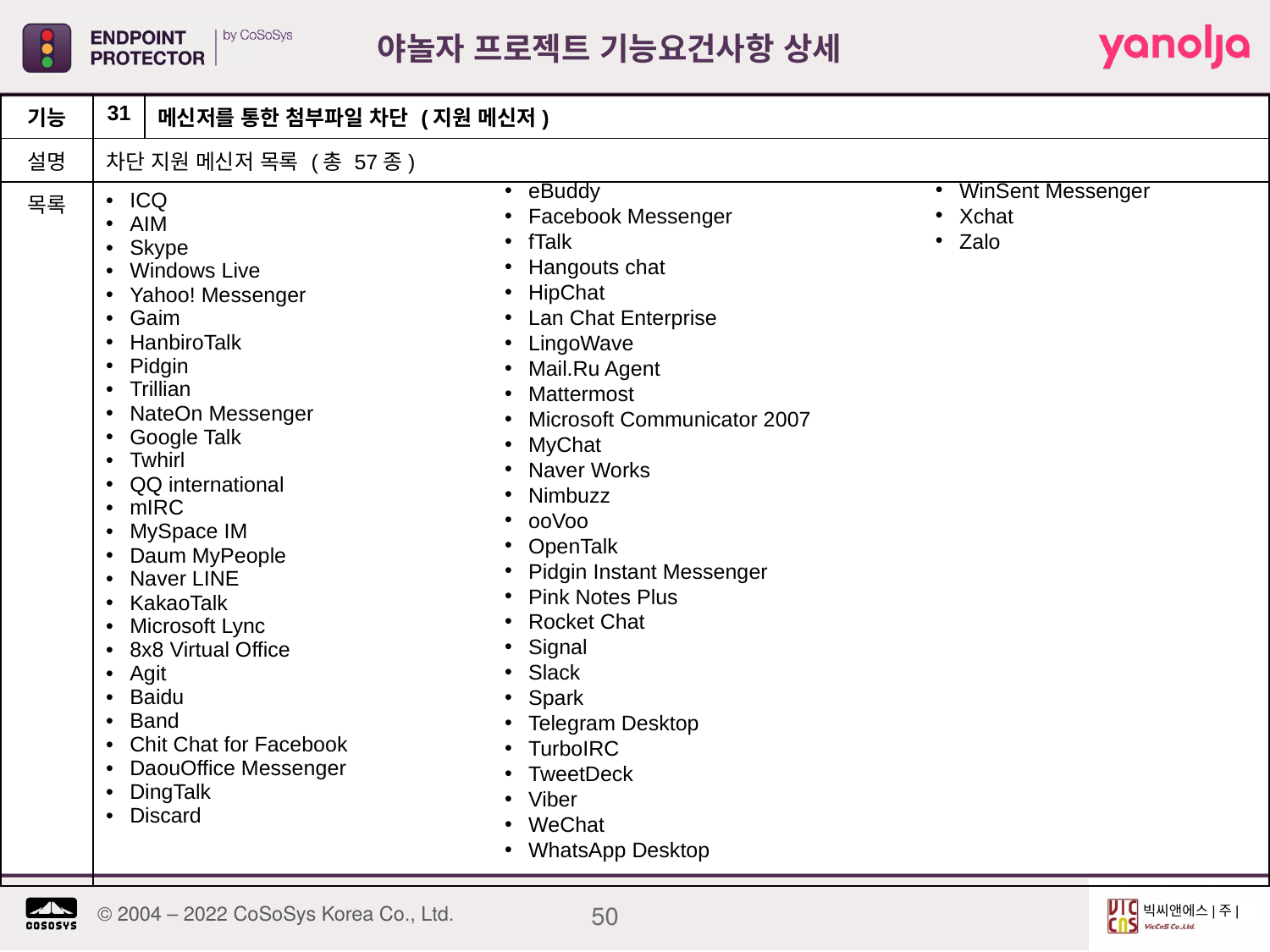

야놀자 프로젝트 기능요건사항 상세
| 기능 | 31 | 메신저를 통한 첨부파일 차단 (지원 메신저) |
| --- | --- | --- |
| 설명 | 차단 지원 메신저 목록 (총 57종) |  |
| 목록 | ICQ AIM Skype Windows Live Yahoo! Messenger Gaim HanbiroTalk Pidgin Trillian NateOn Messenger Google Talk Twhirl QQ international mIRC MySpace IM Daum MyPeople Naver LINE KakaoTalk Microsoft Lync 8x8 Virtual Office Agit Baidu Band Chit Chat for Facebook DaouOffice Messenger DingTalk Discard |  |
WinSent Messenger
Xchat
Zalo
eBuddy
Facebook Messenger
fTalk
Hangouts chat
HipChat
Lan Chat Enterprise
LingoWave
Mail.Ru Agent
Mattermost
Microsoft Communicator 2007
MyChat
Naver Works
Nimbuzz
ooVoo
OpenTalk
Pidgin Instant Messenger
Pink Notes Plus
Rocket Chat
Signal
Slack
Spark
Telegram Desktop
TurboIRC
TweetDeck
Viber
WeChat
WhatsApp Desktop
50